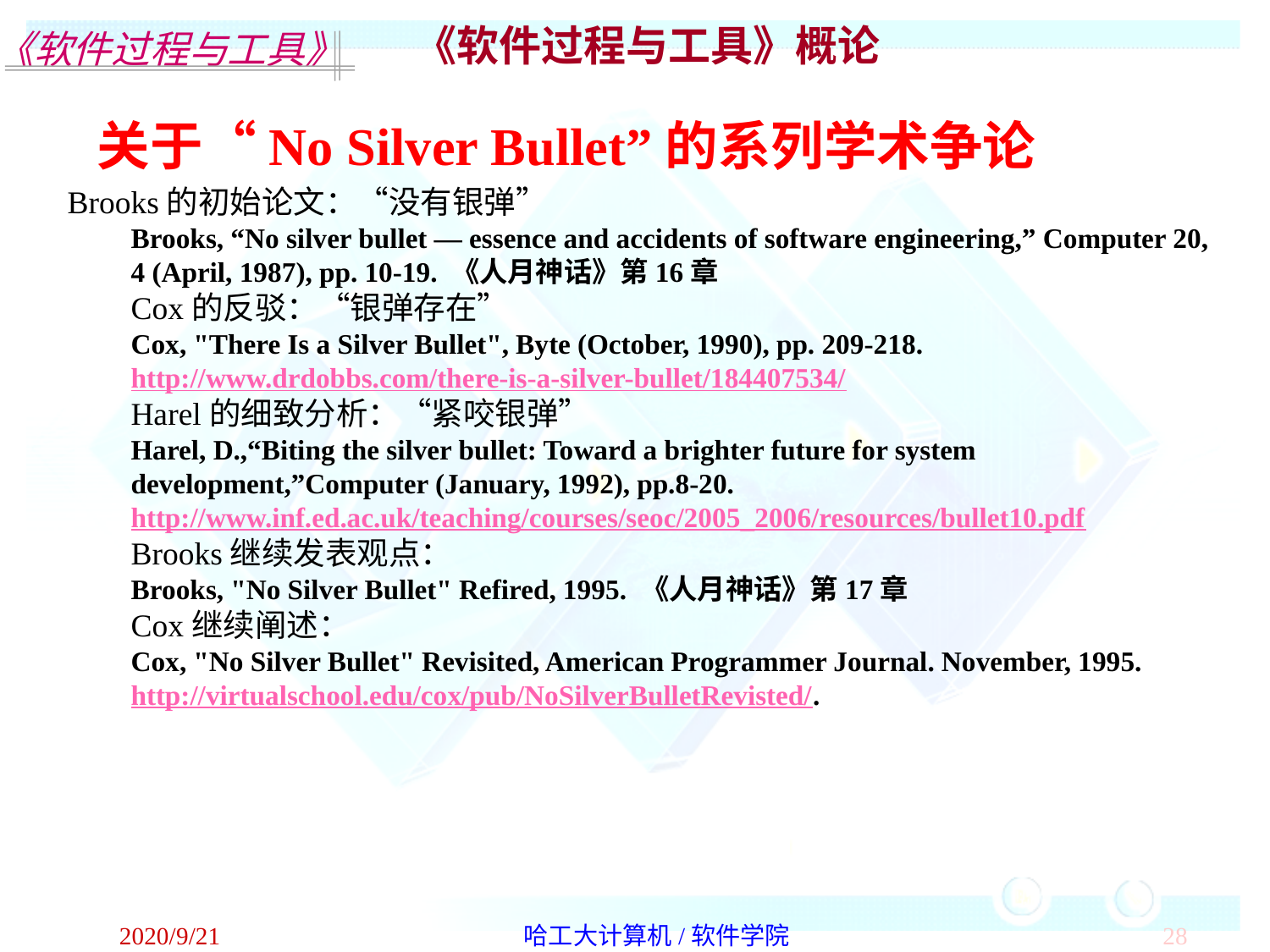

《软件过程与工具》概论
关于“No Silver Bullet”的系列学术争论
Brooks的初始论文：“没有银弹”
Brooks, “No silver bullet — essence and accidents of software engineering,” Computer 20, 4 (April, 1987), pp. 10-19. 《人月神话》第16章
Cox的反驳：“银弹存在”
Cox, "There Is a Silver Bullet", Byte (October, 1990), pp. 209-218. http://www.drdobbs.com/there-is-a-silver-bullet/184407534/
Harel的细致分析：“紧咬银弹”
Harel, D.,“Biting the silver bullet: Toward a brighter future for system development,”Computer (January, 1992), pp.8-20. http://www.inf.ed.ac.uk/teaching/courses/seoc/2005_2006/resources/bullet10.pdf
Brooks继续发表观点：
Brooks, "No Silver Bullet" Refired, 1995. 《人月神话》第17章
Cox继续阐述：
Cox, "No Silver Bullet" Revisited, American Programmer Journal. November, 1995. http://virtualschool.edu/cox/pub/NoSilverBulletRevisted/.